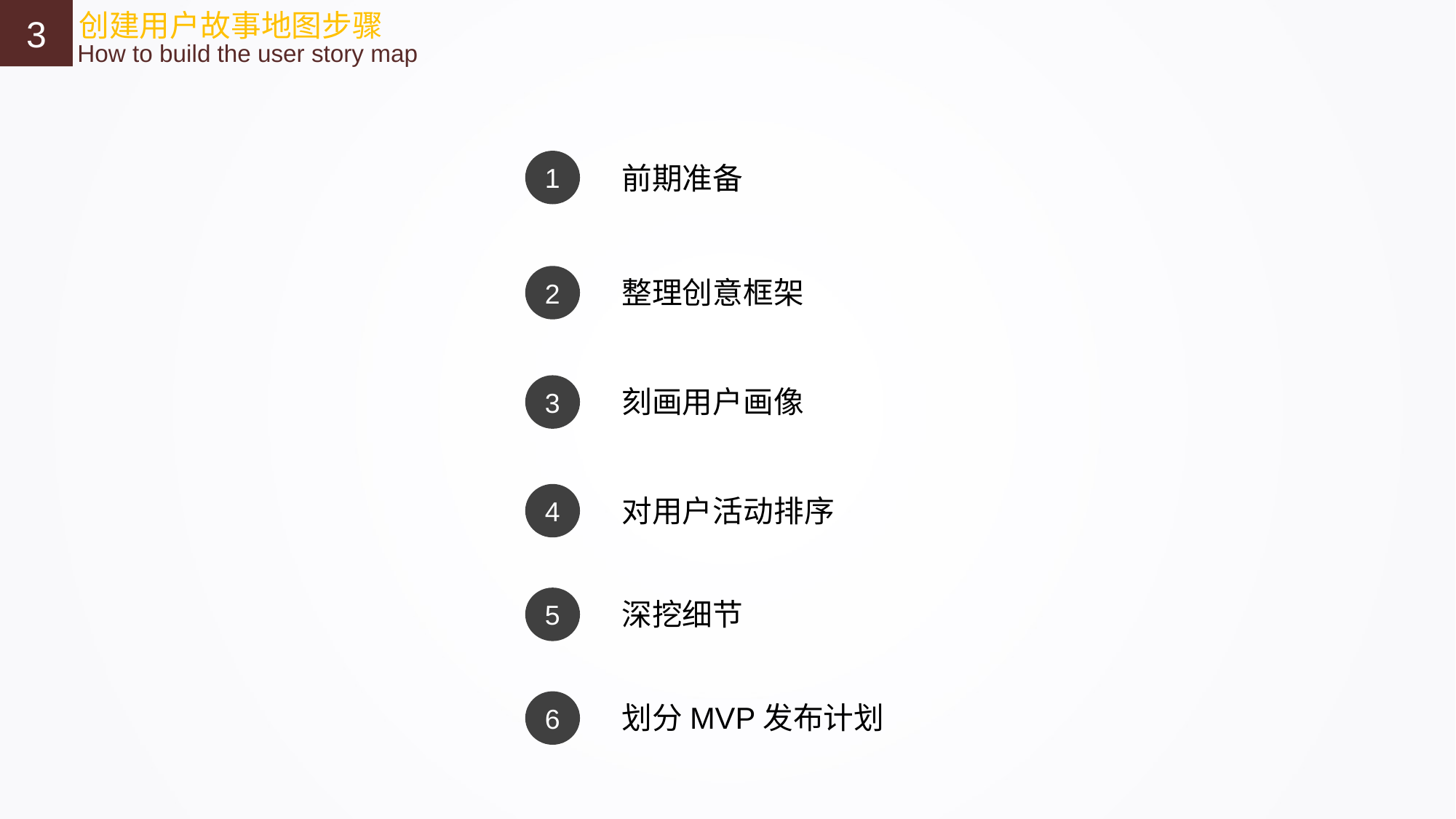

3
创建用户故事地图步骤
How to build the user story map
1
前期准备
2
整理创意框架
3
刻画用户画像
4
对用户活动排序
5
深挖细节
6
划分MVP发布计划